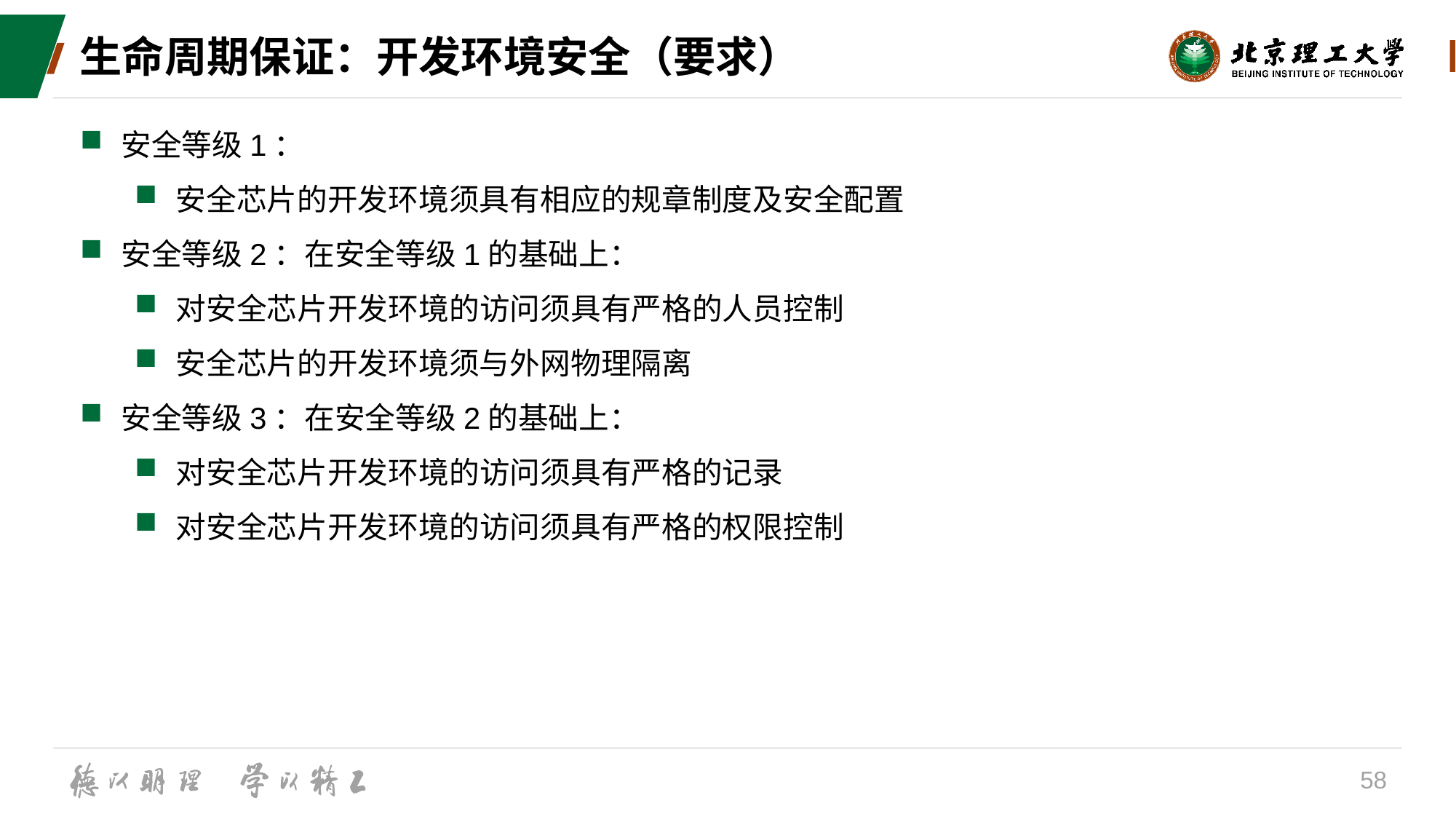

# 生命周期保证：开发环境安全（要求）
安全等级1：
安全芯片的开发环境须具有相应的规章制度及安全配置
安全等级2：在安全等级1的基础上：
对安全芯片开发环境的访问须具有严格的人员控制
安全芯片的开发环境须与外网物理隔离
安全等级3：在安全等级2的基础上：
对安全芯片开发环境的访问须具有严格的记录
对安全芯片开发环境的访问须具有严格的权限控制